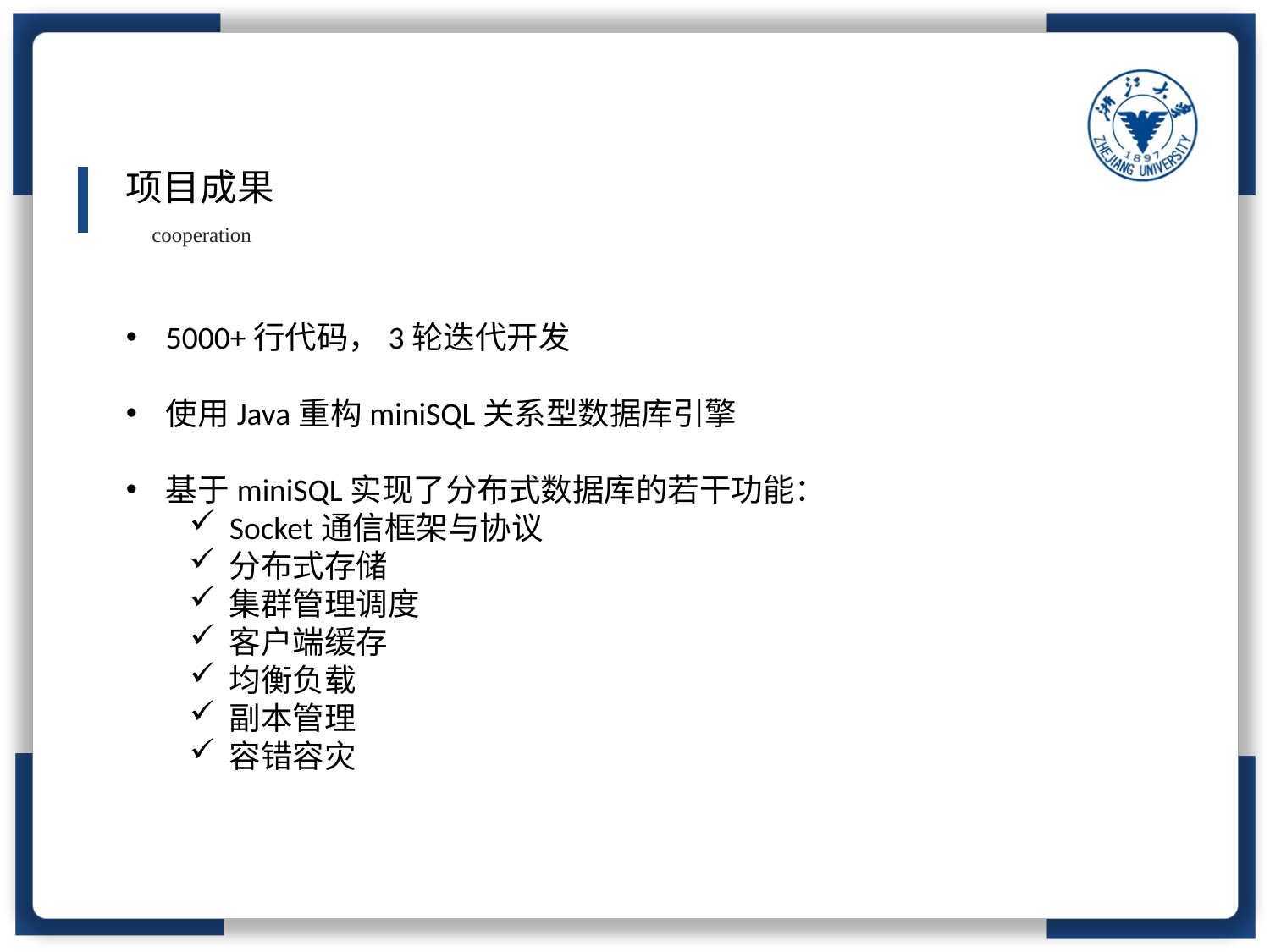

项目成果
cooperation
5000+行代码，3轮迭代开发

使用Java重构miniSQL关系型数据库引擎

基于miniSQL实现了分布式数据库的若干功能：
Socket通信框架与协议
分布式存储
集群管理调度
客户端缓存
均衡负载
副本管理
容错容灾